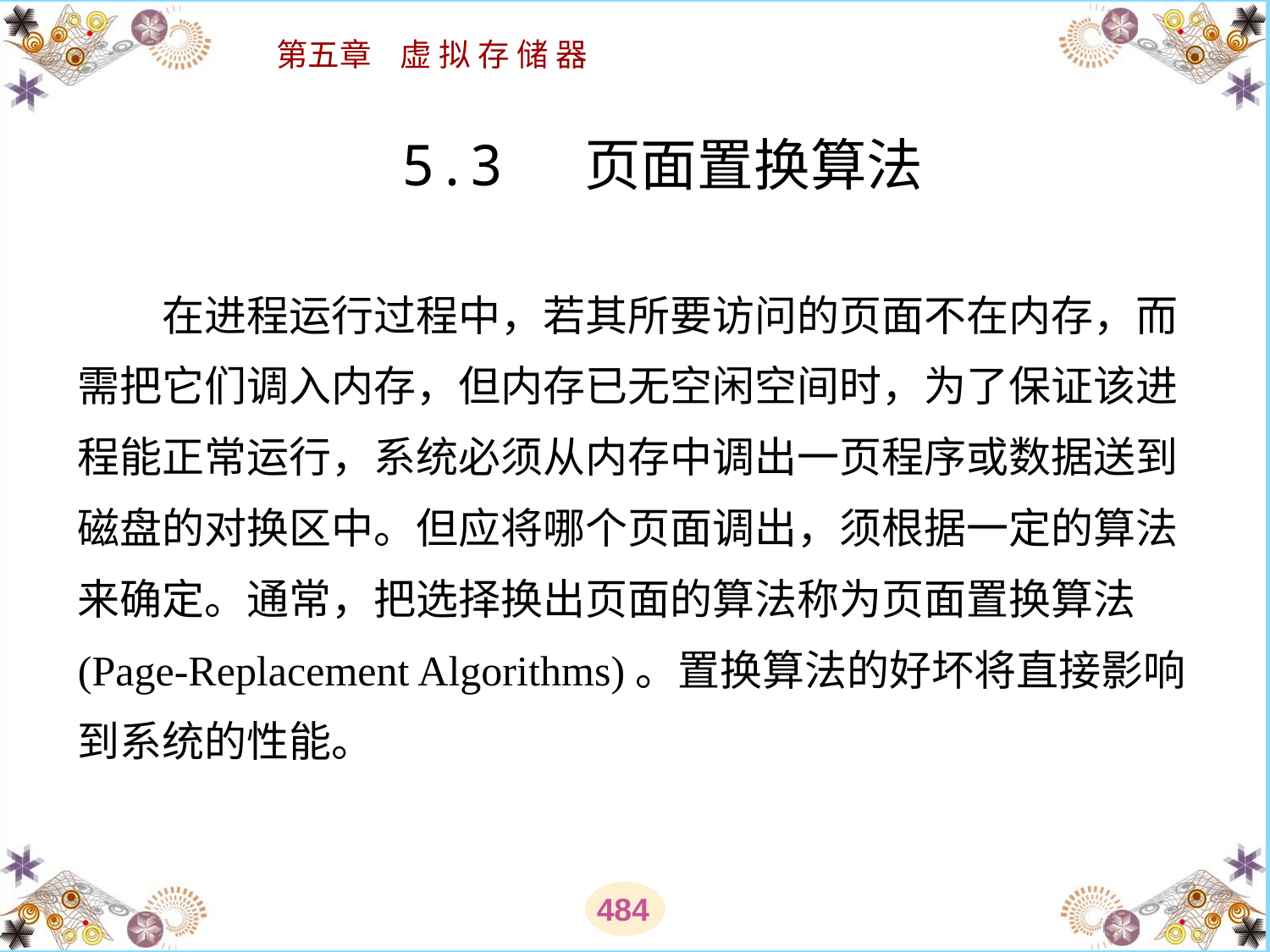

# 5.3  页面置换算法 　　在进程运行过程中，若其所要访问的页面不在内存，而需把它们调入内存，但内存已无空闲空间时，为了保证该进程能正常运行，系统必须从内存中调出一页程序或数据送到磁盘的对换区中。但应将哪个页面调出，须根据一定的算法来确定。通常，把选择换出页面的算法称为页面置换算法(Page-Replacement Algorithms)。置换算法的好坏将直接影响到系统的性能。